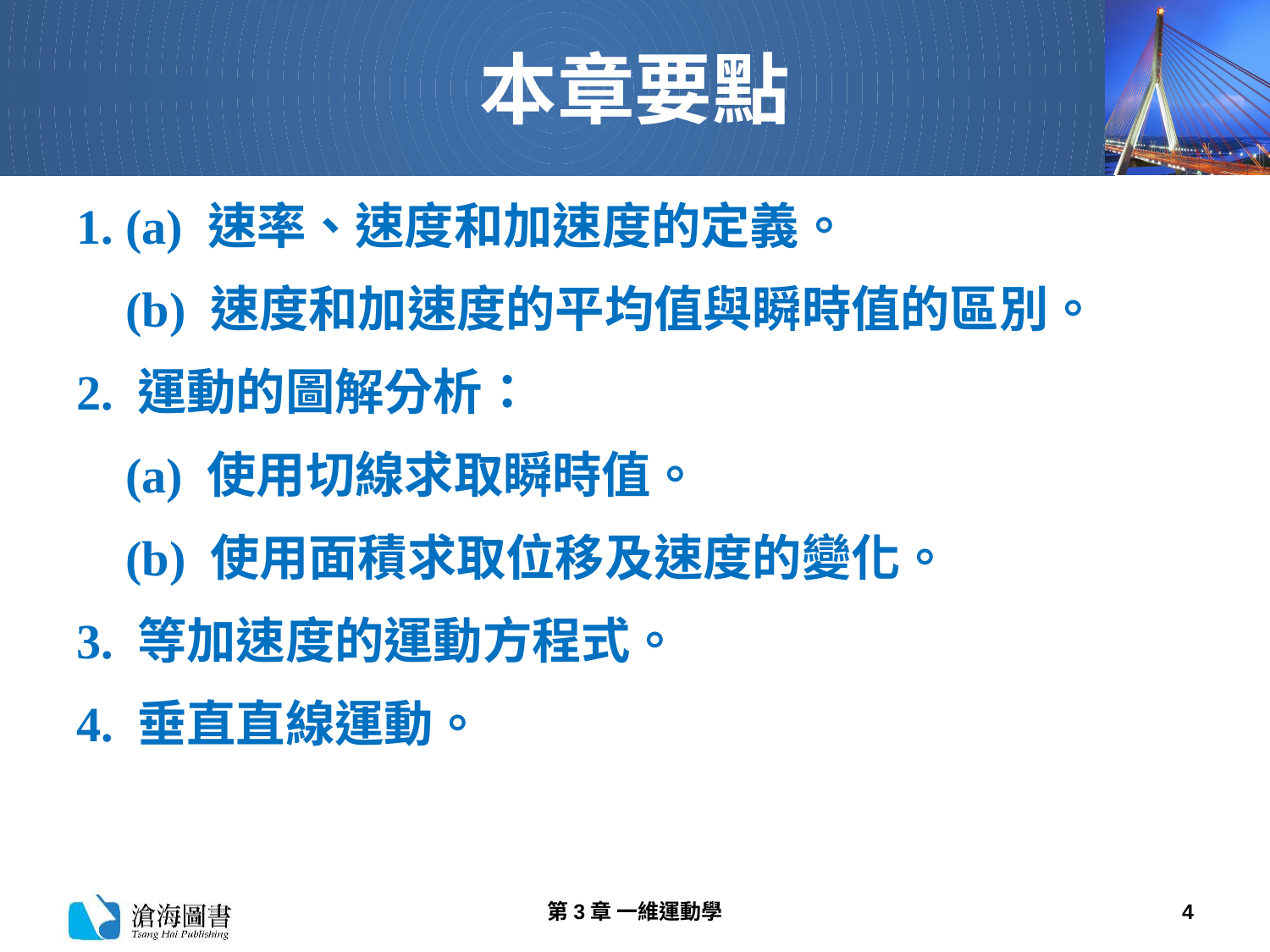

# 本章要點
1. (a) 速率、速度和加速度的定義。
(b) 速度和加速度的平均值與瞬時值的區別。
2. 運動的圖解分析：
(a) 使用切線求取瞬時值。
(b) 使用面積求取位移及速度的變化。
3. 等加速度的運動方程式。
4. 垂直直線運動。
第3章 一維運動學
4